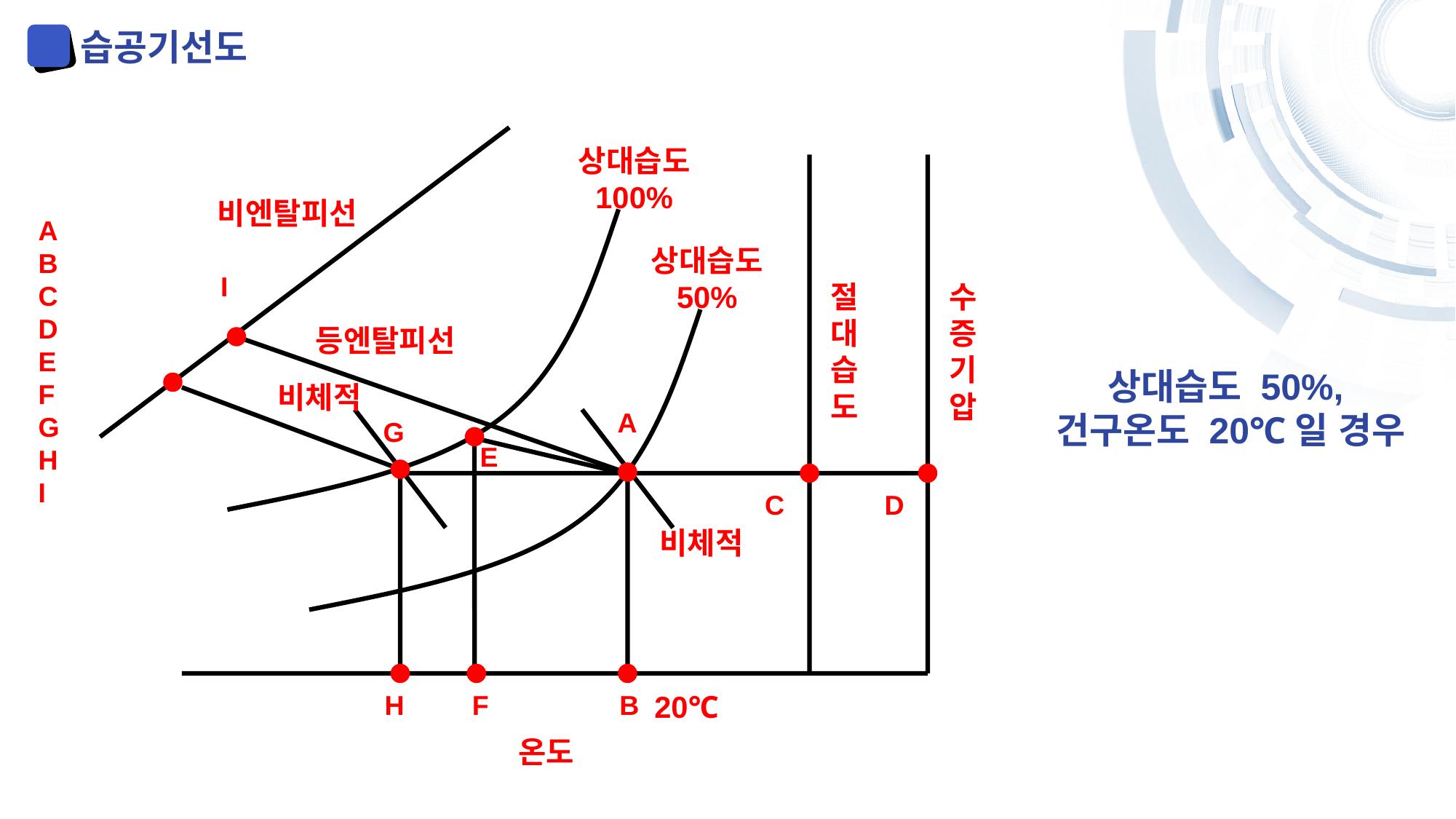

습공기선도

상대습도
100%

비엔탈피선
A
B
C
D
E
F
G
H
I

상대습도
50%
I
절
대
습
도
수
증
기
압

등엔탈피선

상대습도 50%,
건구온도 20℃일 경우

비체적

A

G

E

C
D
비체적

H
F
B
20℃
온도